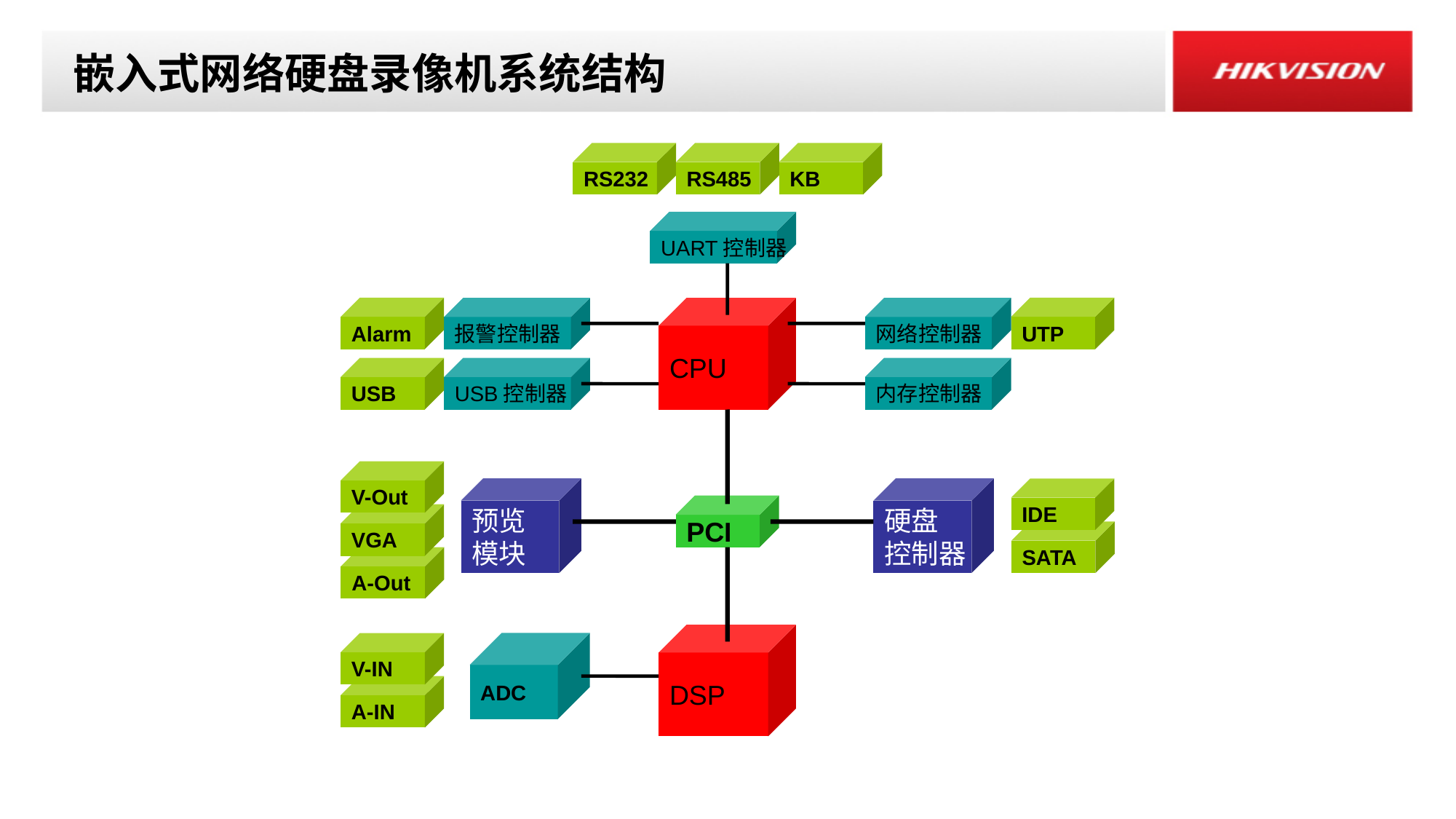

嵌入式网络硬盘录像机系统结构
RS232
RS485
KB
UART控制器

Alarm
UTP
报警控制器
CPU
网络控制器

USB
USB控制器
内存控制器

PCI

DSP
V-IN
ADC
A-IN

V-Out
预览
模块
VGA

A-Out
硬盘
控制器
IDE

SATA